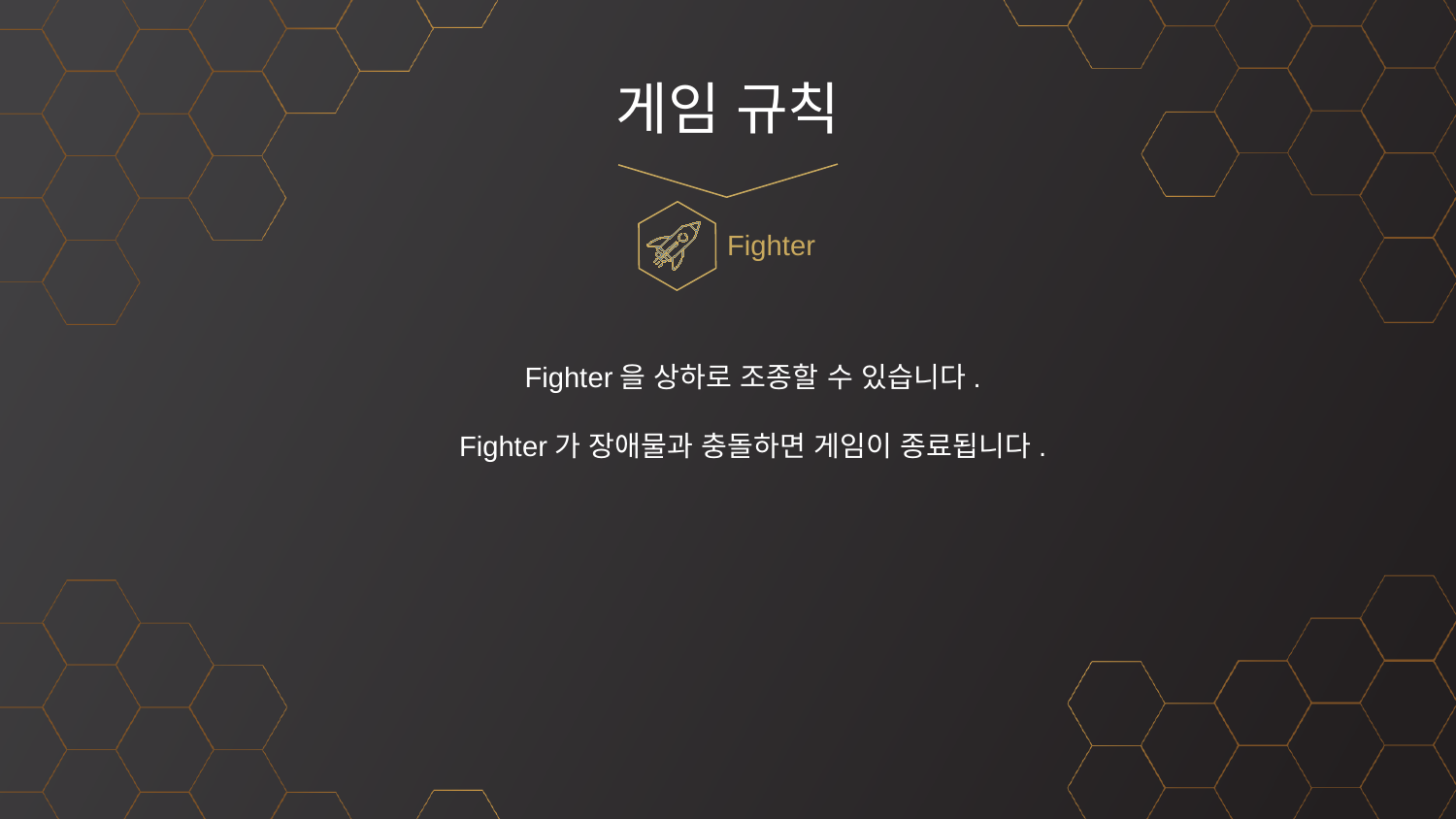

# 게임 규칙

Fighter

Fighter을 상하로 조종할 수 있습니다.

Fighter가 장애물과 충돌하면 게임이 종료됩니다.